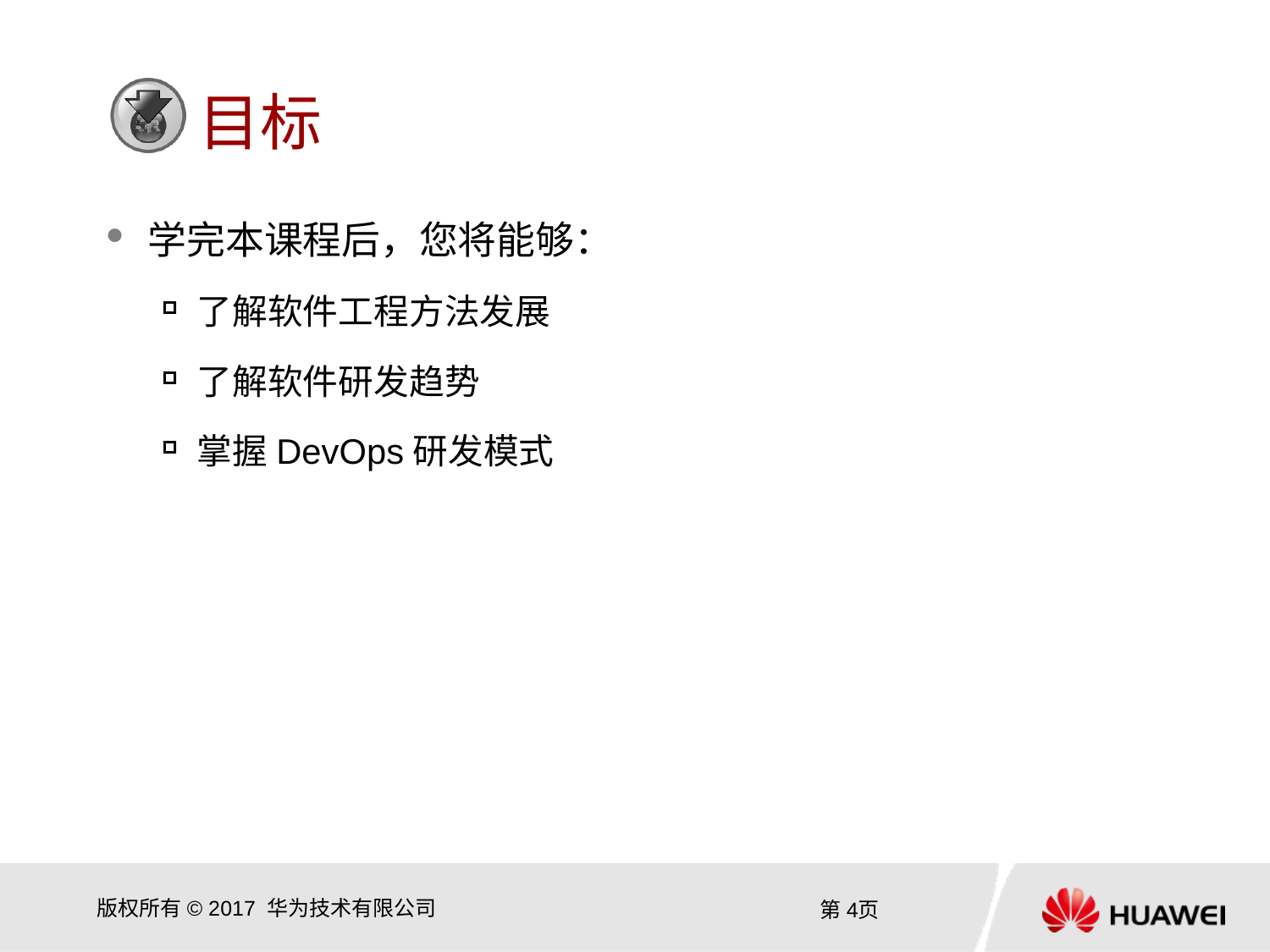

学完本课程后，您将能够：
了解软件工程方法发展
了解软件研发趋势
掌握DevOps研发模式